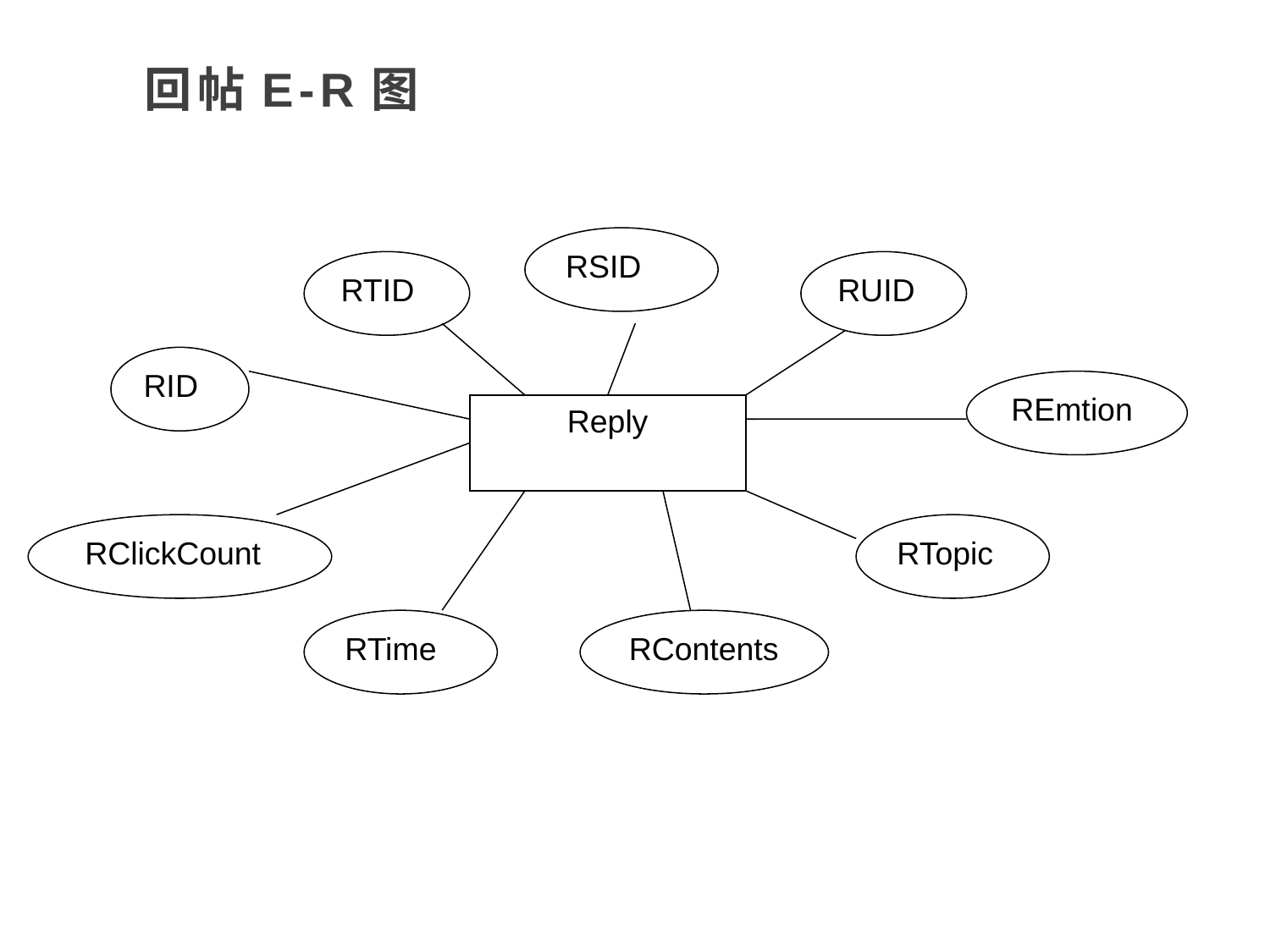

回帖E-R图
RSID

RTID

RUID

RID

REmtion

Reply

RClickCount

RTopic

RTime

RContents